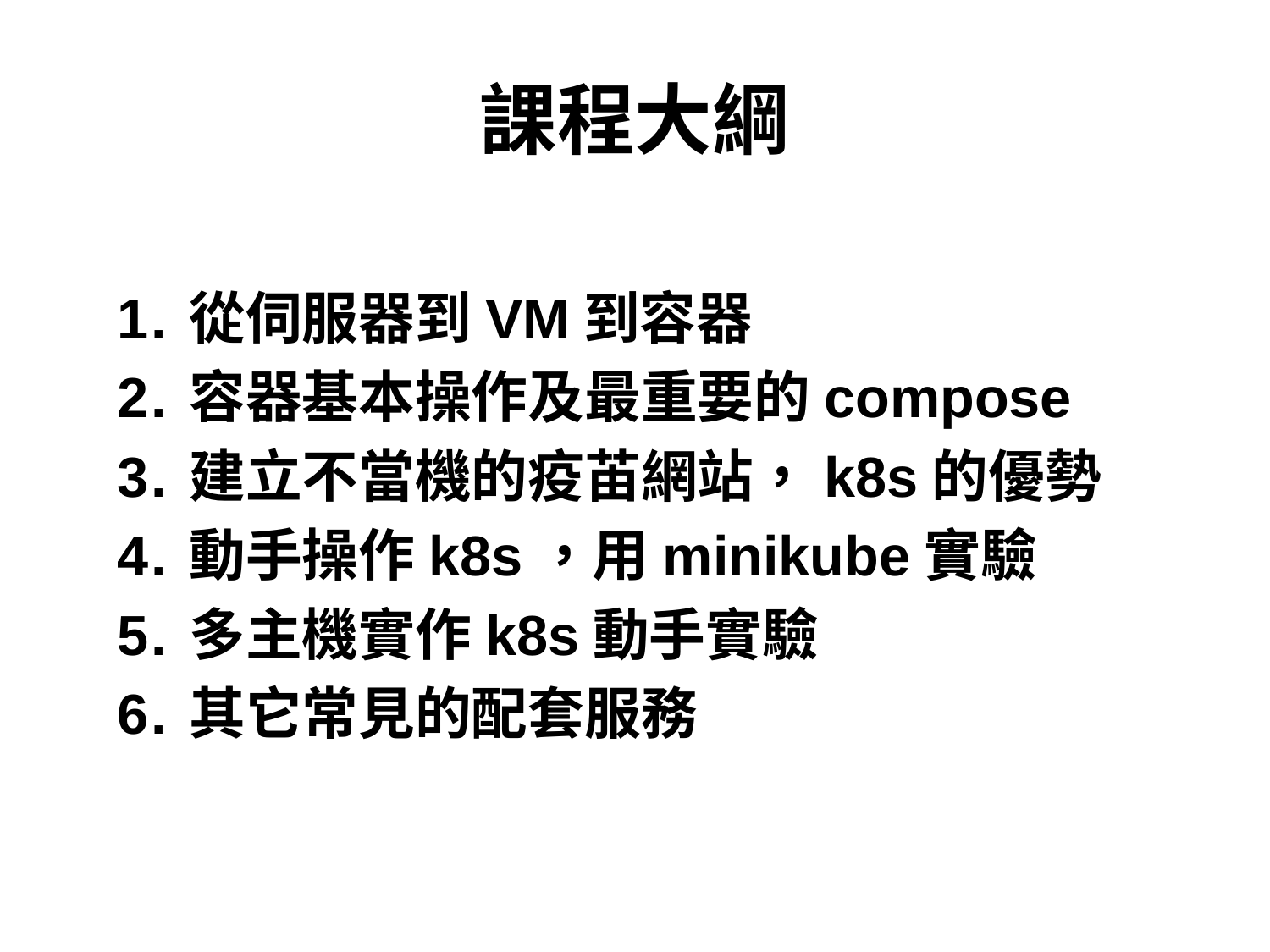

# 課程大綱
從伺服器到VM到容器
容器基本操作及最重要的compose
建立不當機的疫苖網站，k8s的優勢
動手操作k8s，用minikube實驗
多主機實作k8s動手實驗
其它常見的配套服務